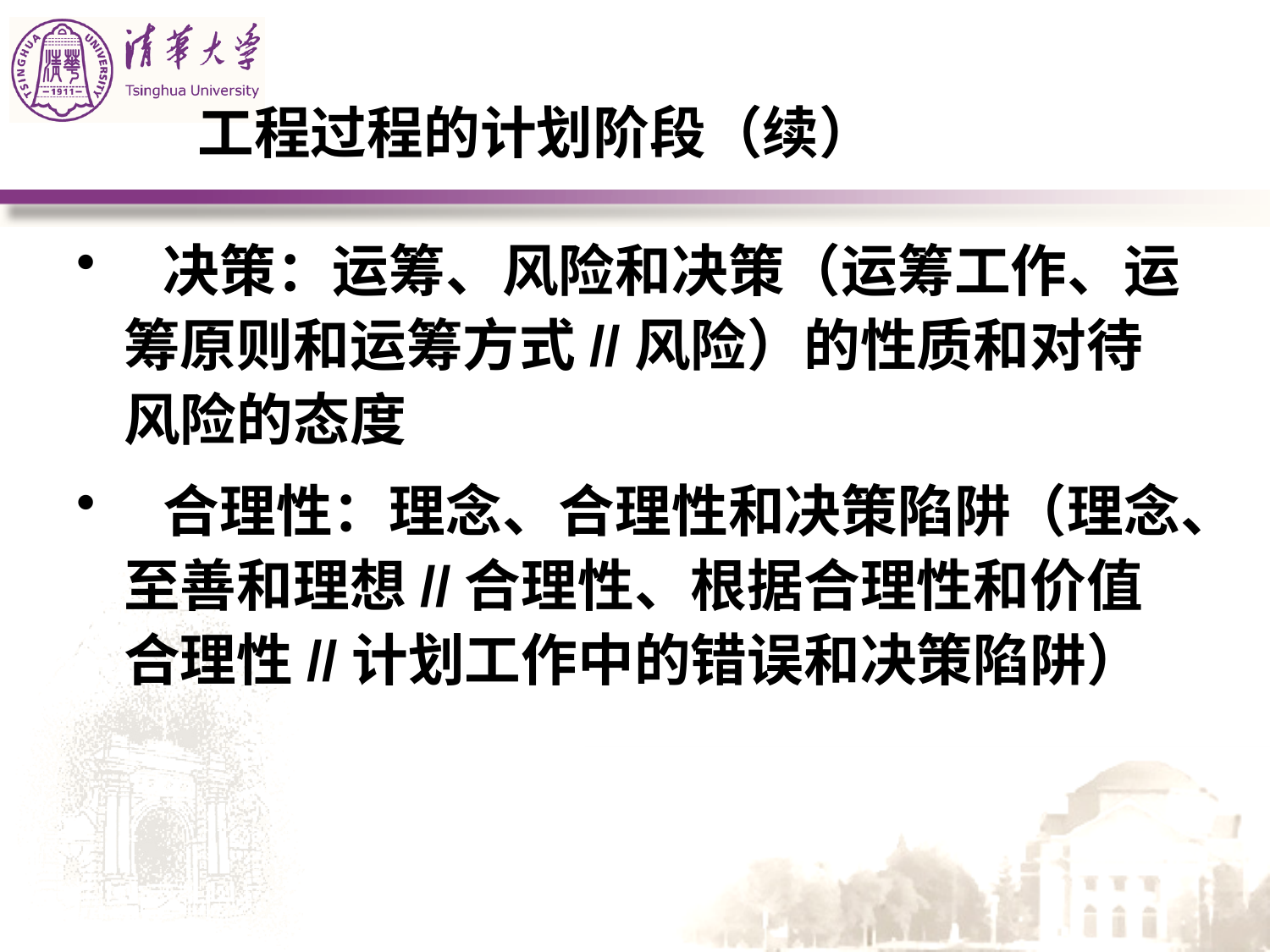

# 工程过程的计划阶段（续）
  决策：运筹、风险和决策（运筹工作、运筹原则和运筹方式//风险）的性质和对待风险的态度
  合理性：理念、合理性和决策陷阱（理念、至善和理想//合理性、根据合理性和价值合理性//计划工作中的错误和决策陷阱）